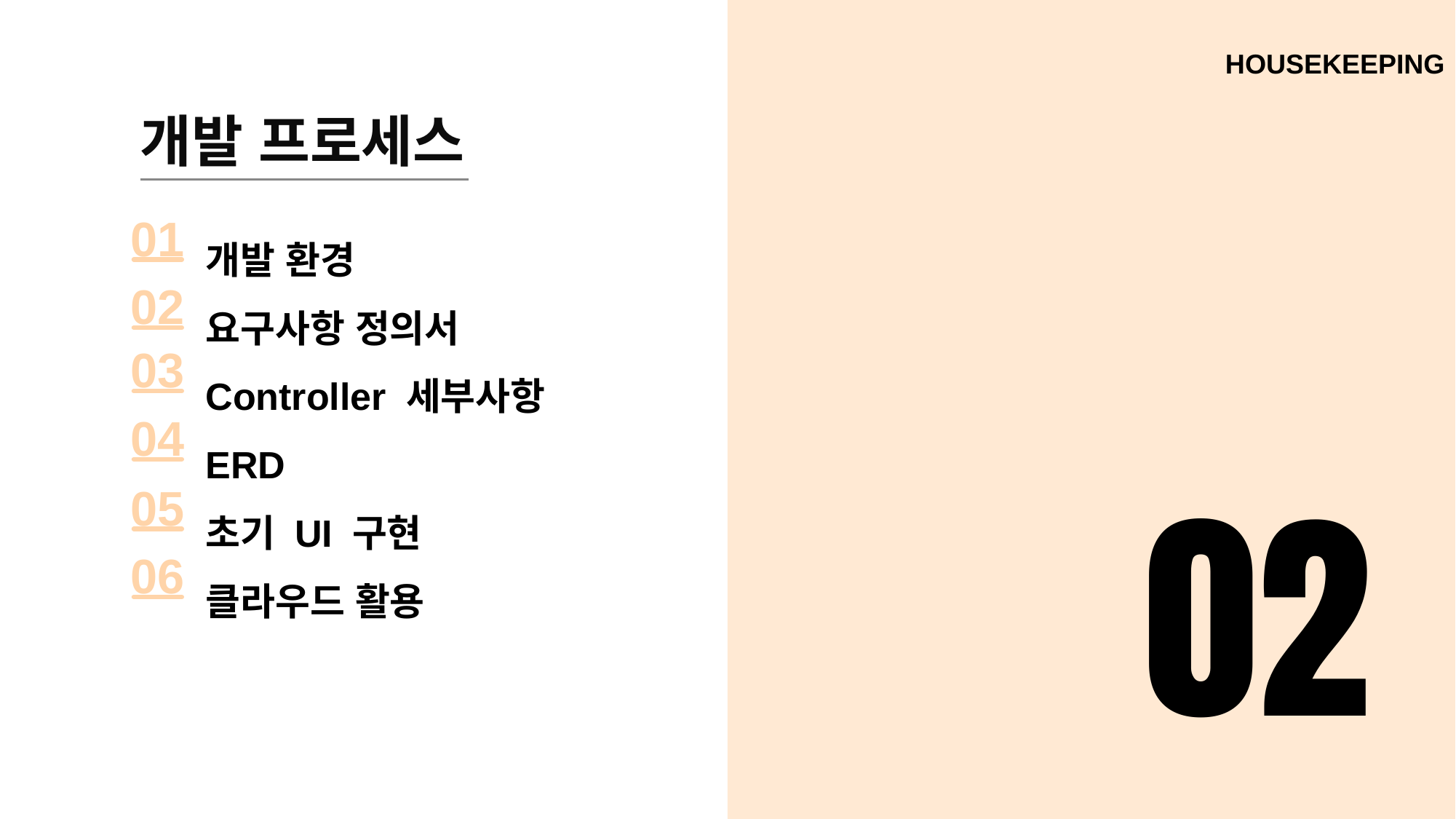

HOUSEKEEPING

개발 프로세스
01
개발 환경
요구사항 정의서
Controller 세부사항
ERD
초기 UI 구현
클라우드 활용

02
03
04
05
02
06